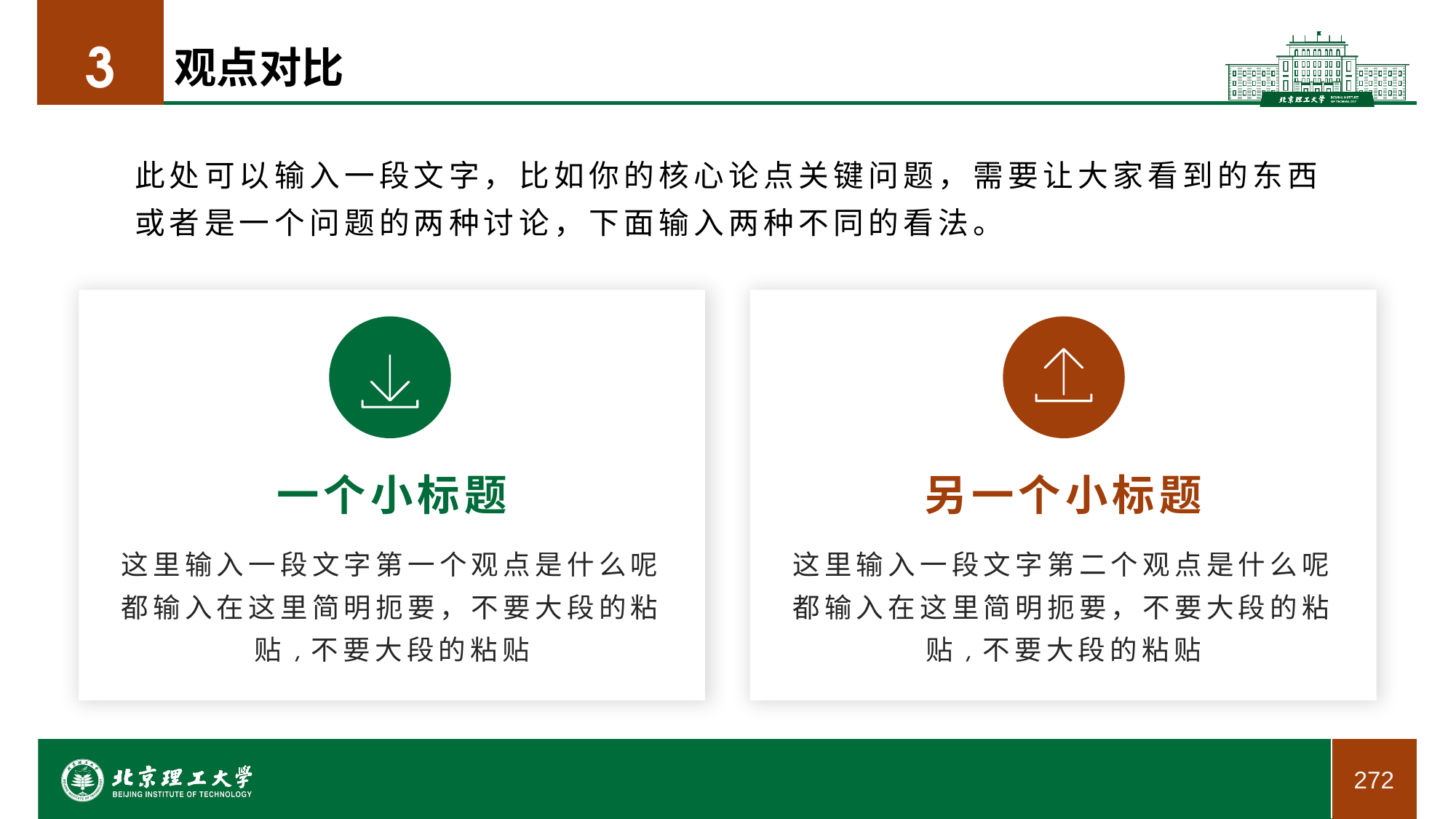

3
# 观点对比
此处可以输入一段文字，比如你的核心论点关键问题，需要让大家看到的东西或者是一个问题的两种讨论，下面输入两种不同的看法。

一个小标题
另一个小标题
这里输入一段文字第一个观点是什么呢都输入在这里简明扼要，不要大段的粘贴,不要大段的粘贴
这里输入一段文字第二个观点是什么呢都输入在这里简明扼要，不要大段的粘贴,不要大段的粘贴